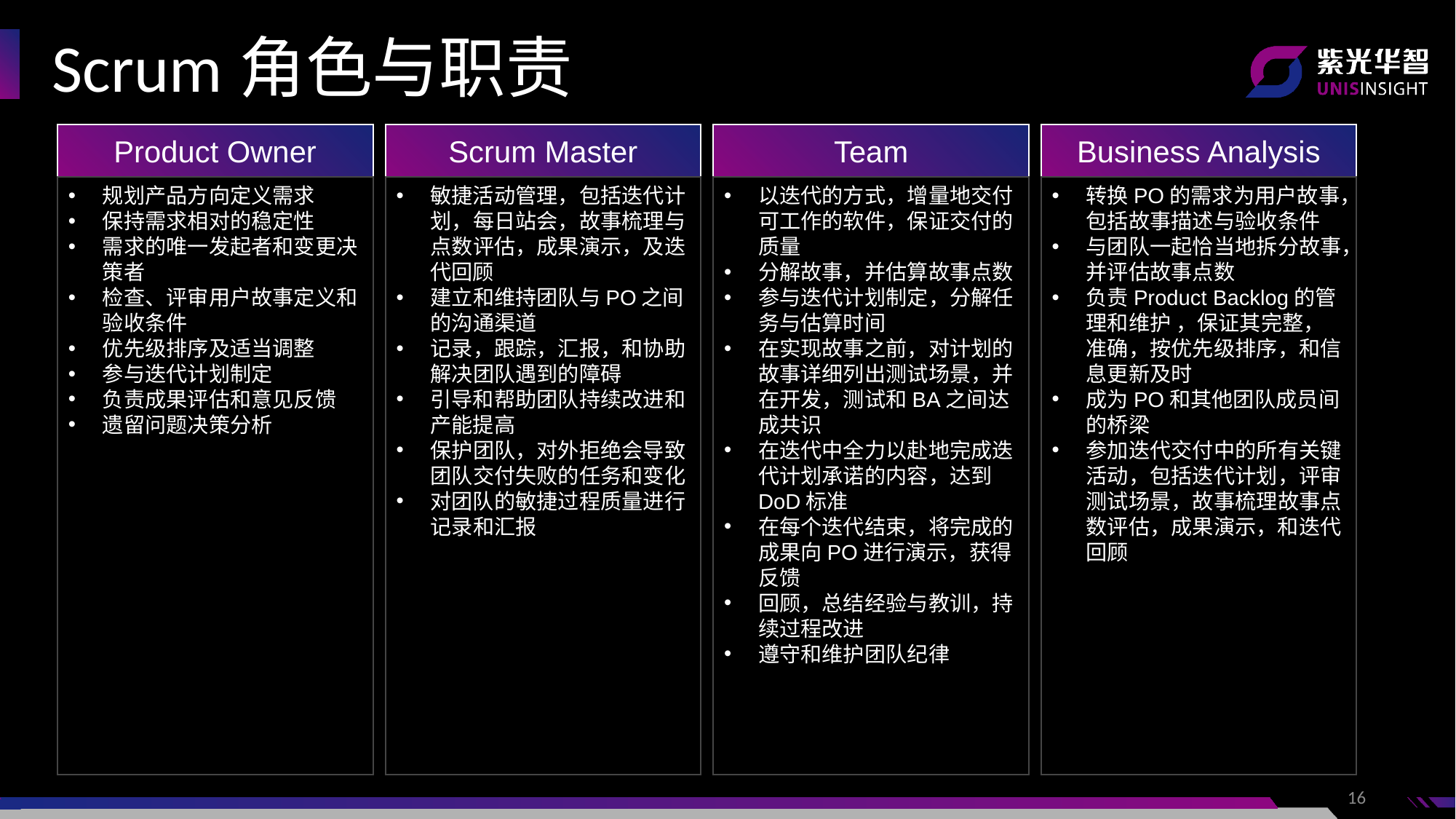

Scrum角色与职责
Product Owner
规划产品方向定义需求
保持需求相对的稳定性
需求的唯一发起者和变更决策者
检查、评审用户故事定义和验收条件
优先级排序及适当调整
参与迭代计划制定
负责成果评估和意见反馈
遗留问题决策分析

Scrum Master
敏捷活动管理，包括迭代计划，每日站会，故事梳理与点数评估，成果演示，及迭代回顾
建立和维持团队与PO之间的沟通渠道
记录，跟踪，汇报，和协助解决团队遇到的障碍
引导和帮助团队持续改进和产能提高
保护团队，对外拒绝会导致团队交付失败的任务和变化
对团队的敏捷过程质量进行记录和汇报

Team
以迭代的方式，增量地交付可工作的软件，保证交付的质量
分解故事，并估算故事点数
参与迭代计划制定，分解任务与估算时间
在实现故事之前，对计划的故事详细列出测试场景，并在开发，测试和BA之间达成共识
在迭代中全力以赴地完成迭代计划承诺的内容，达到DoD标准
在每个迭代结束，将完成的成果向PO进行演示，获得反馈
回顾，总结经验与教训，持续过程改进
遵守和维护团队纪律

Business Analysis
转换PO的需求为用户故事，包括故事描述与验收条件
与团队一起恰当地拆分故事，并评估故事点数
负责Product Backlog的管理和维护 ，保证其完整，准确，按优先级排序，和信息更新及时
成为PO和其他团队成员间的桥梁
参加迭代交付中的所有关键活动，包括迭代计划，评审测试场景，故事梳理故事点数评估，成果演示，和迭代回顾